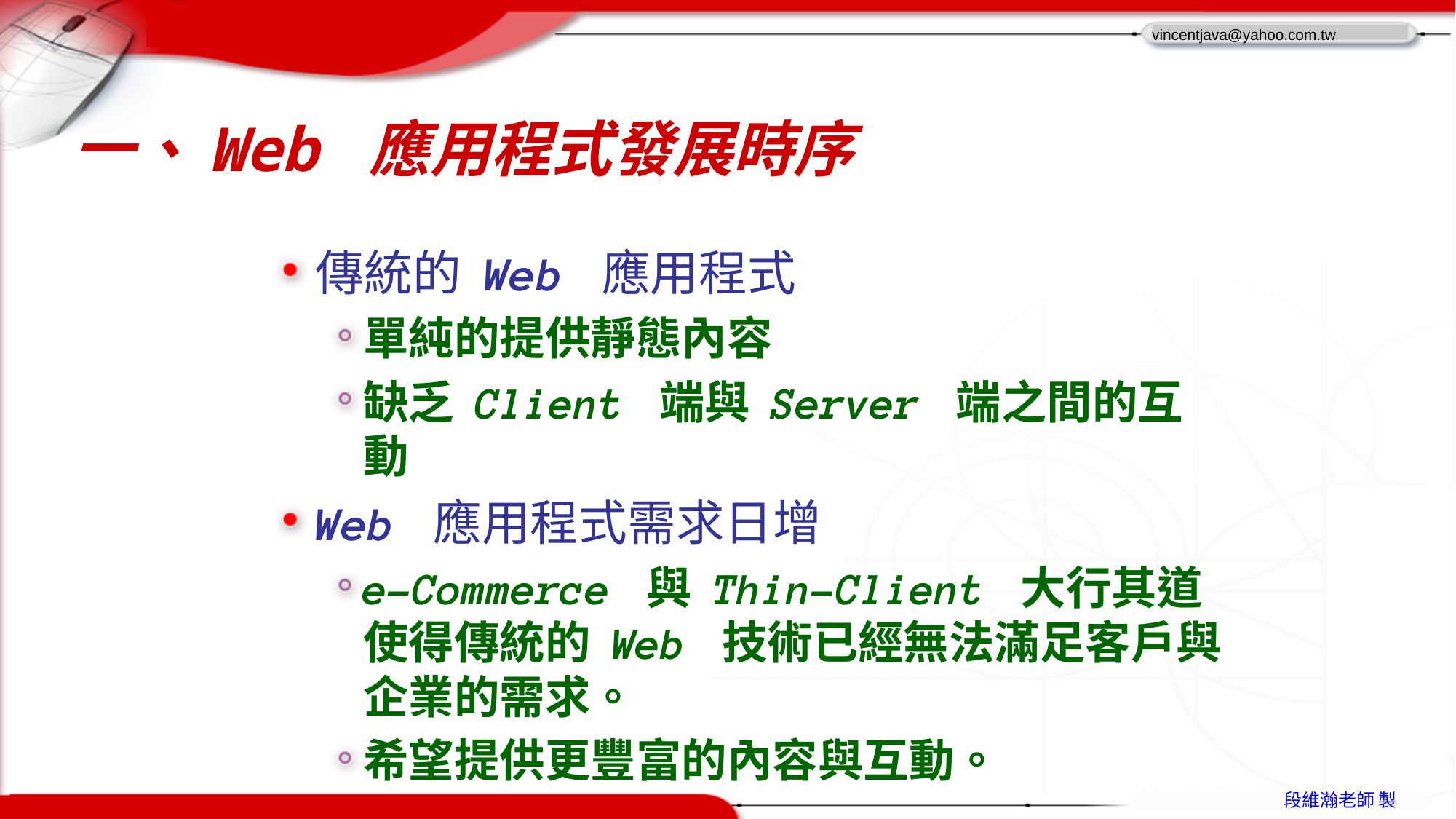

# 一、Web 應用程式發展時序
傳統的 Web 應用程式
單純的提供靜態內容
缺乏 Client 端與 Server 端之間的互動
Web 應用程式需求日增
e-Commerce 與 Thin-Client 大行其道使得傳統的 Web 技術已經無法滿足客戶與企業的需求。
希望提供更豐富的內容與互動。